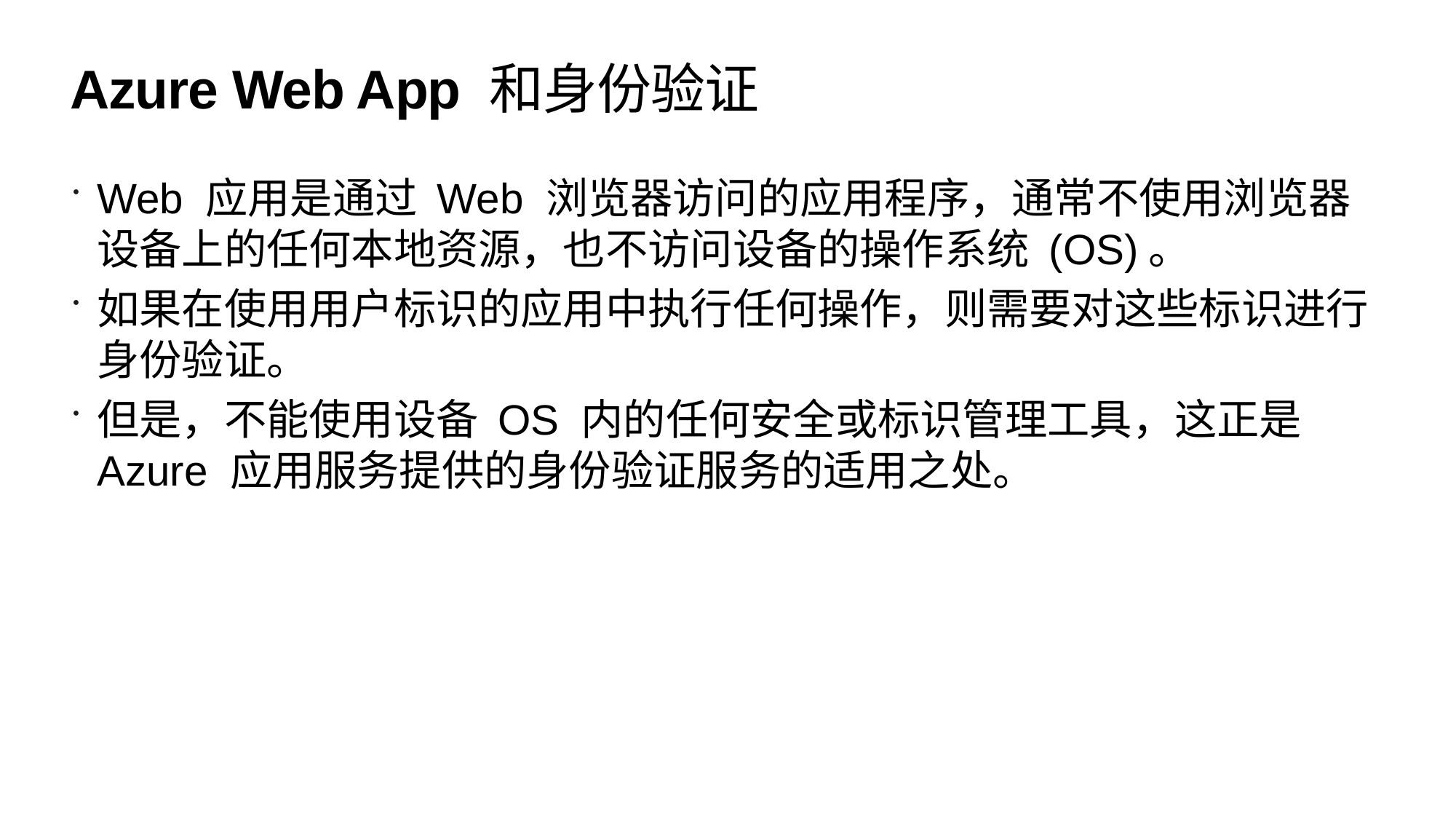

# Azure Web App 和身份验证
Web 应用是通过 Web 浏览器访问的应用程序，通常不使用浏览器设备上的任何本地资源，也不访问设备的操作系统 (OS)。
如果在使用用户标识的应用中执行任何操作，则需要对这些标识进行身份验证。
但是，不能使用设备 OS 内的任何安全或标识管理工具，这正是 Azure 应用服务提供的身份验证服务的适用之处。